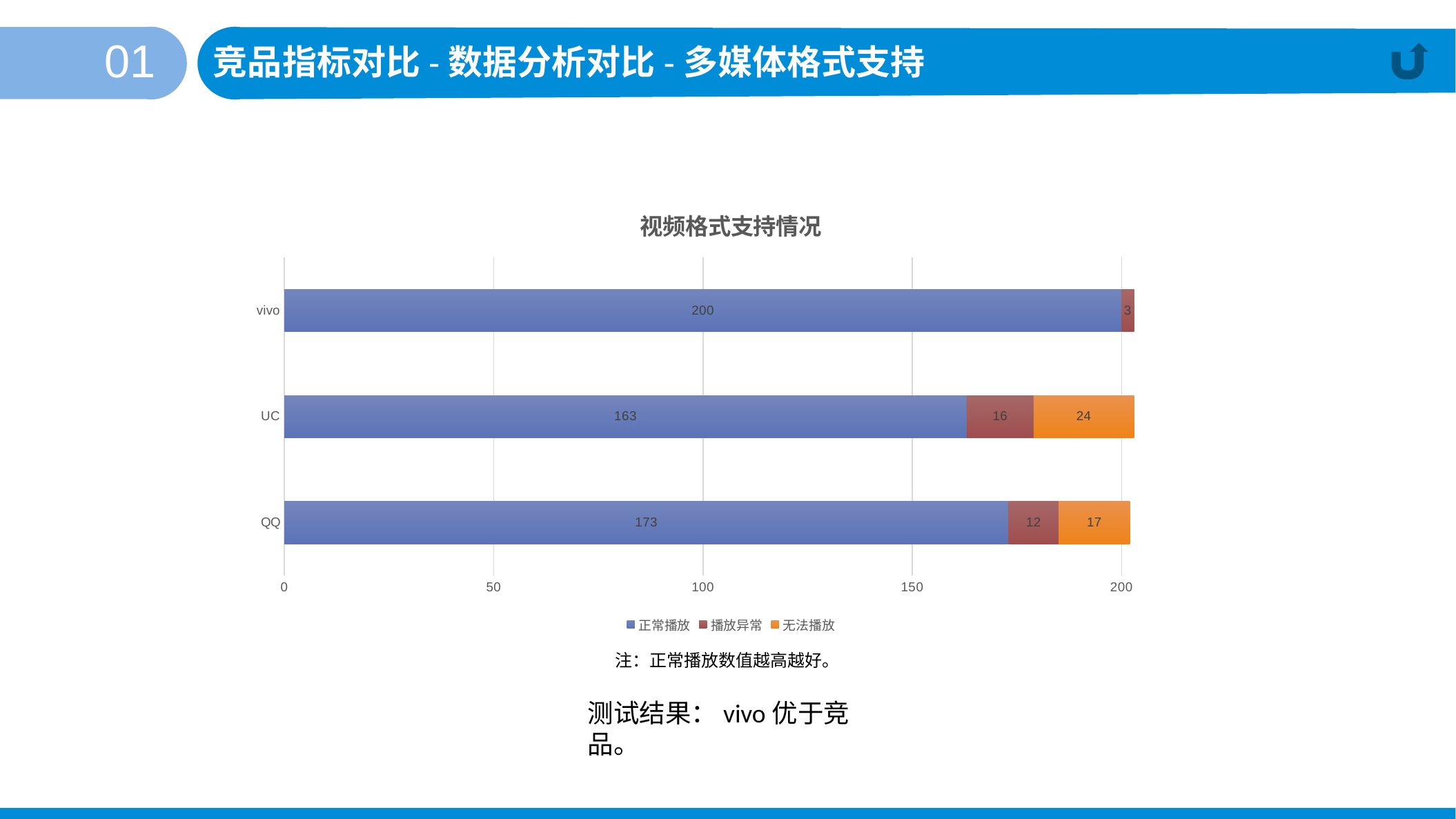

01

竞品指标对比-数据分析对比-多媒体格式支持

### Chart: 视频格式支持情况

| Category | 正常播放 | 播放异常 | 无法播放 |
|---|---|---|---|
| QQ | 173.0 | 12.0 | 17.0 |
| UC | 163.0 | 16.0 | 24.0 |
| vivo | 200.0 | 3.0 | None |
注：正常播放数值越高越好。
测试结果：vivo优于竞品。